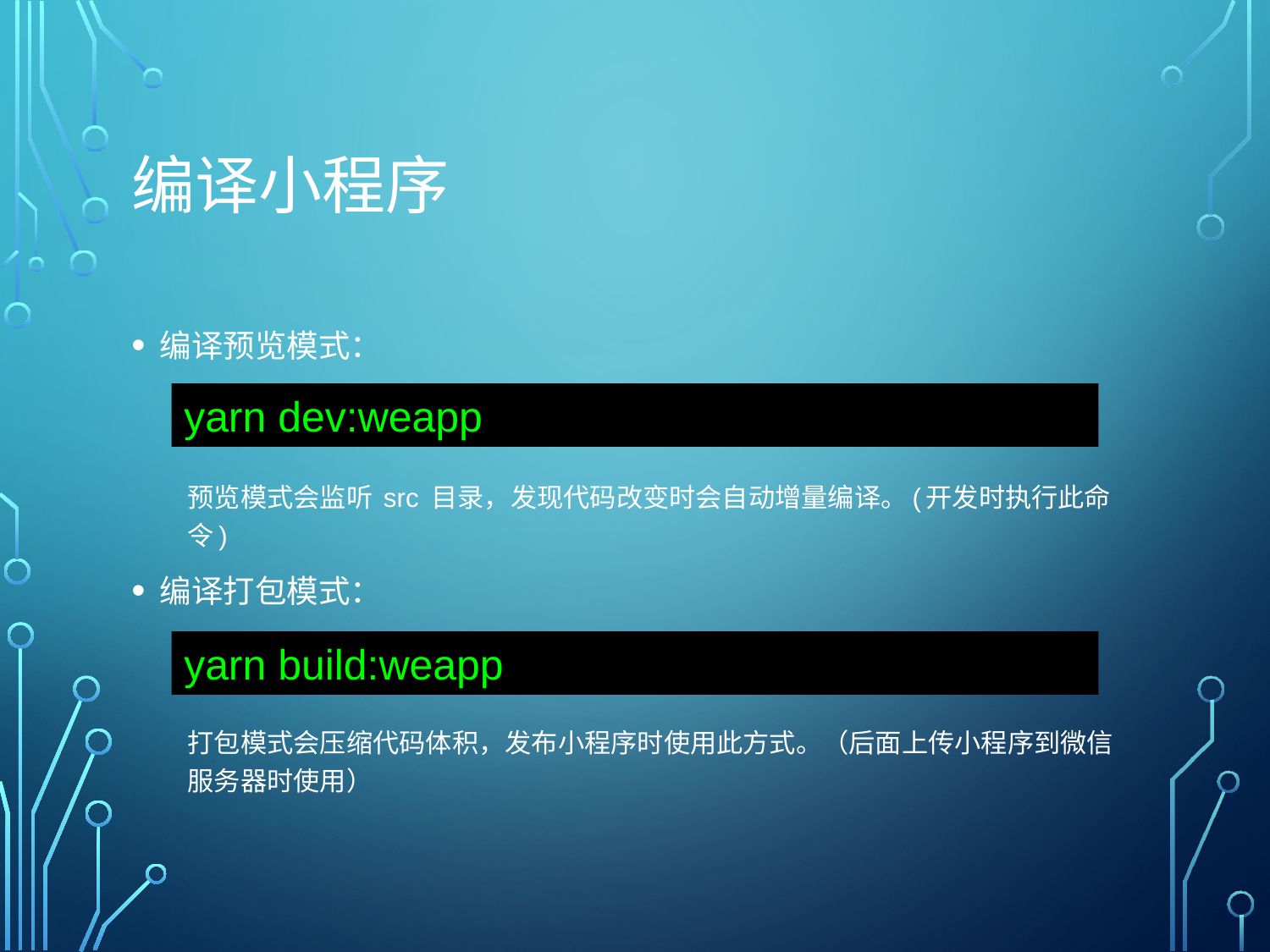

# 编译小程序
编译预览模式：

预览模式会监听 src 目录，发现代码改变时会自动增量编译。(开发时执行此命令)
编译打包模式：

打包模式会压缩代码体积，发布小程序时使用此方式。（后面上传小程序到微信服务器时使用）
yarn dev:weapp
yarn build:weapp